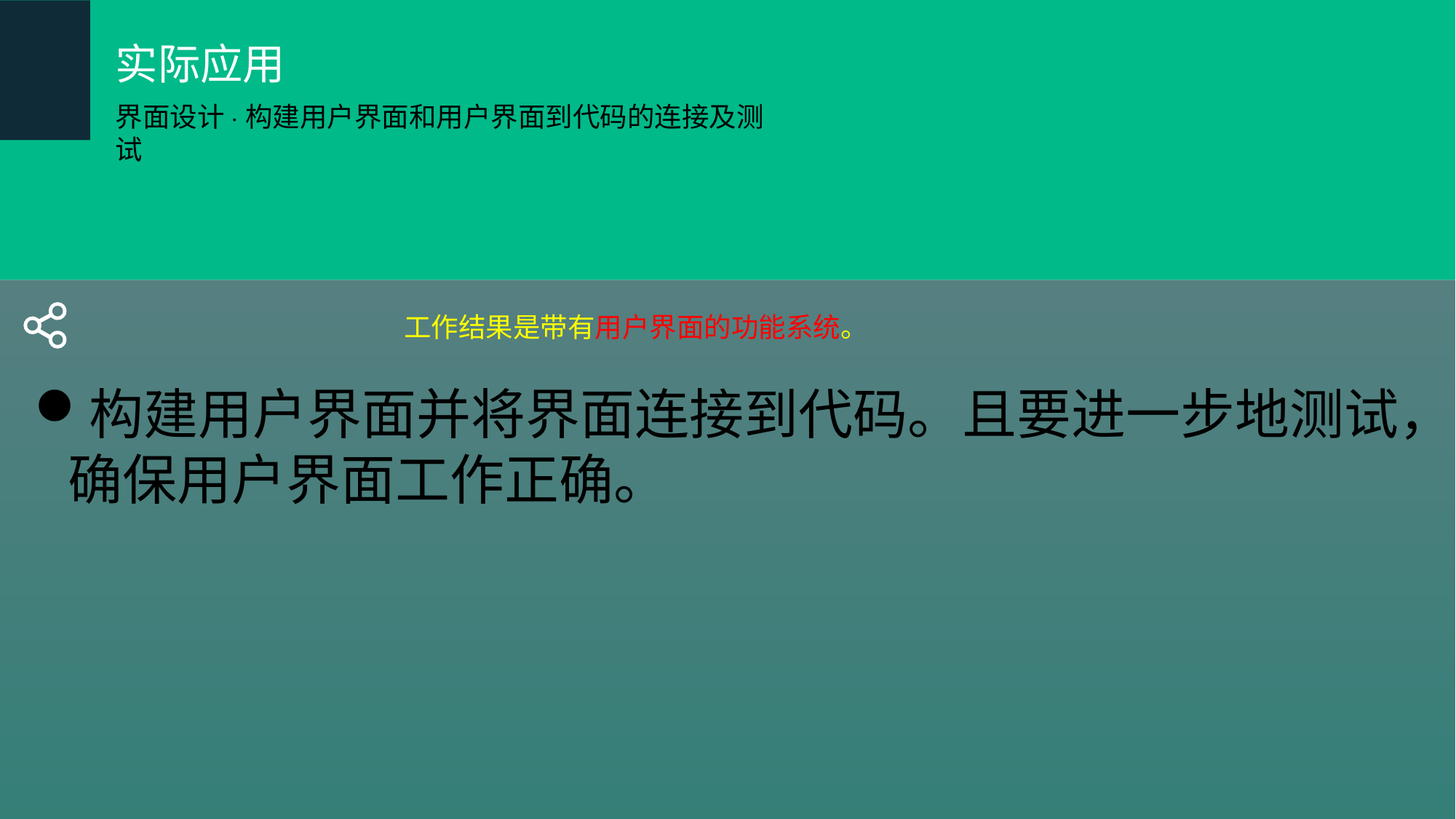

实际应用
界面设计·构建用户界面和用户界面到代码的连接及测试

工作结果是带有用户界面的功能系统。
构建用户界面并将界面连接到代码。且要进一步地测试，确保用户界面工作正确。